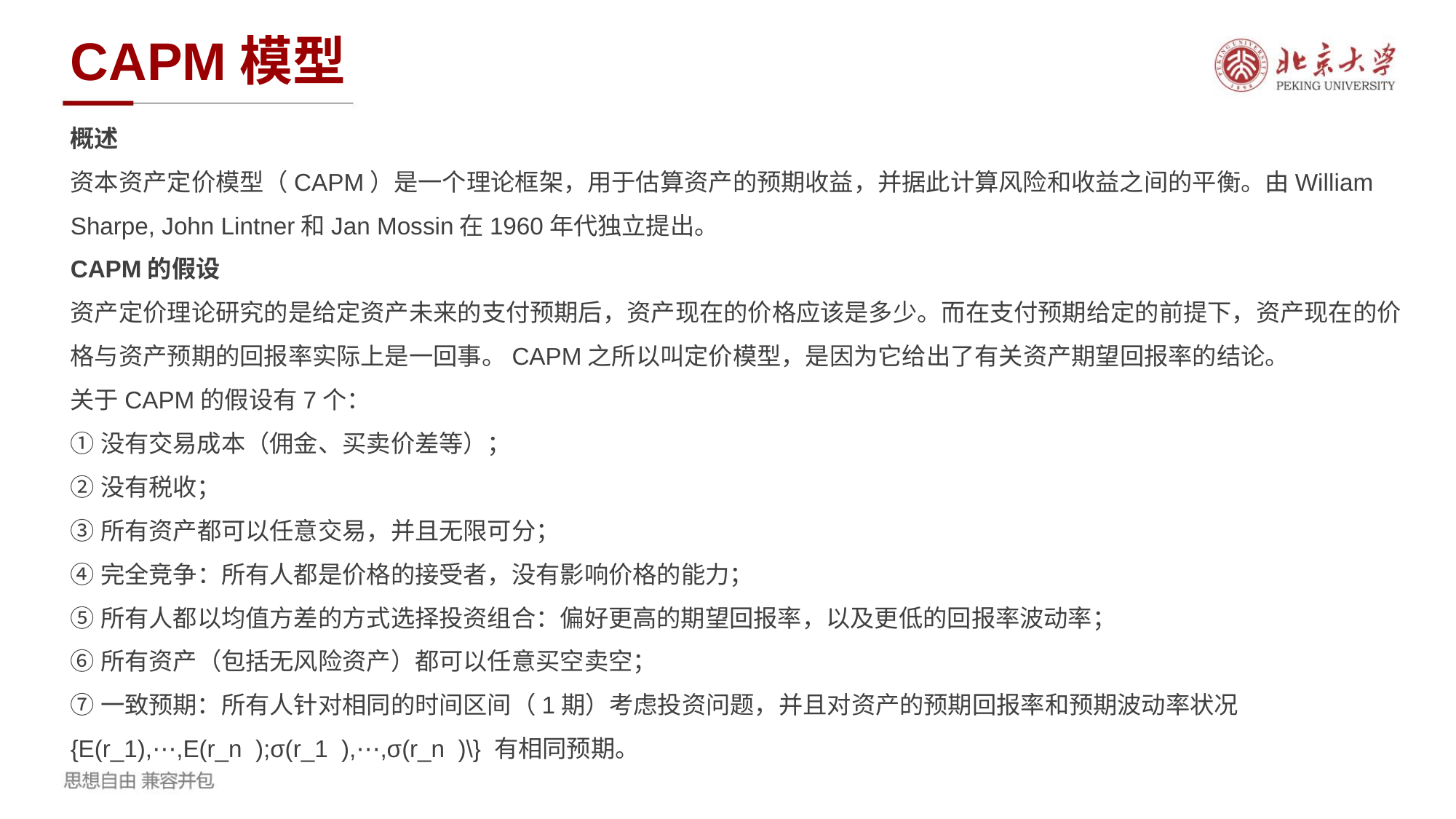

CAPM模型
概述
资本资产定价模型（CAPM）是一个理论框架，用于估算资产的预期收益，并据此计算风险和收益之间的平衡。由William Sharpe, John Lintner和Jan Mossin在1960年代独立提出。
CAPM的假设
资产定价理论研究的是给定资产未来的支付预期后，资产现在的价格应该是多少。而在支付预期给定的前提下，资产现在的价格与资产预期的回报率实际上是一回事。CAPM之所以叫定价模型，是因为它给出了有关资产期望回报率的结论。
关于CAPM的假设有7个：
①没有交易成本（佣金、买卖价差等）；
②没有税收；
③所有资产都可以任意交易，并且无限可分；
④完全竞争：所有人都是价格的接受者，没有影响价格的能力；
⑤所有人都以均值方差的方式选择投资组合：偏好更高的期望回报率，以及更低的回报率波动率；
⑥所有资产（包括无风险资产）都可以任意买空卖空；
⑦一致预期：所有人针对相同的时间区间（1期）考虑投资问题，并且对资产的预期回报率和预期波动率状况
{E(r_1),⋯,E(r_n  );σ(r_1  ),⋯,σ(r_n  )\} 有相同预期。